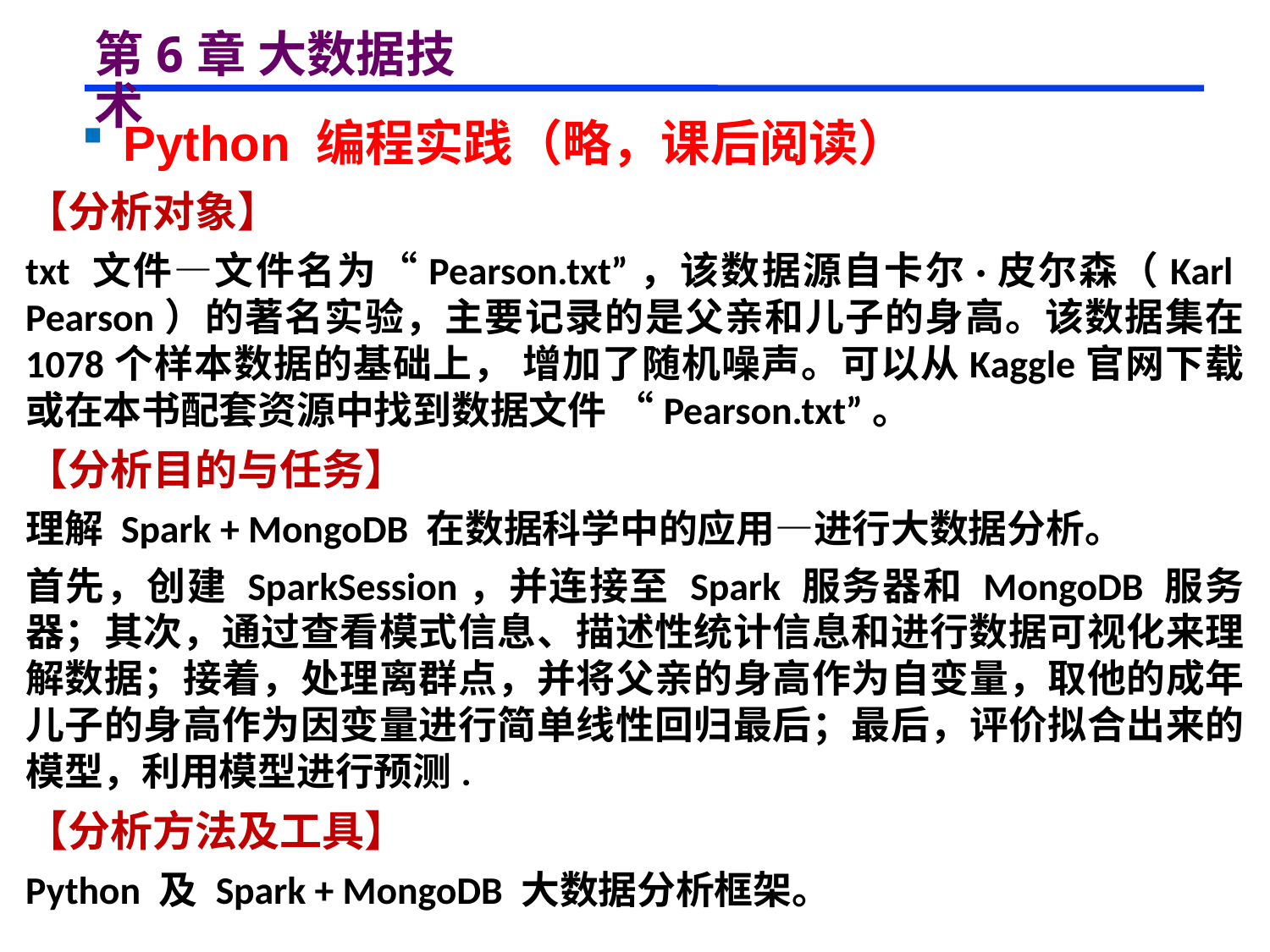

# 第6章 大数据技术
 Python 编程实践（略，课后阅读）
【分析对象】
txt 文件—文件名为“Pearson.txt”，该数据源自卡尔·皮尔森（Karl  Pearson）的著名实验，主要记录的是父亲和儿子的身高。该数据集在 1078个样本数据的基础上， 增加了随机噪声。可以从Kaggle官网下载或在本书配套资源中找到数据文件 “Pearson.txt”。
【分析目的与任务】
理解 Spark + MongoDB 在数据科学中的应用—进行大数据分析。
首先，创建 SparkSession，并连接至 Spark 服务器和 MongoDB 服务器；其次，通过查看模式信息、描述性统计信息和进行数据可视化来理解数据；接着，处理离群点，并将父亲的身高作为自变量，取他的成年儿子的身高作为因变量进行简单线性回归最后；最后，评价拟合出来的模型，利用模型进行预测.
【分析方法及工具】
Python 及 Spark + MongoDB 大数据分析框架。